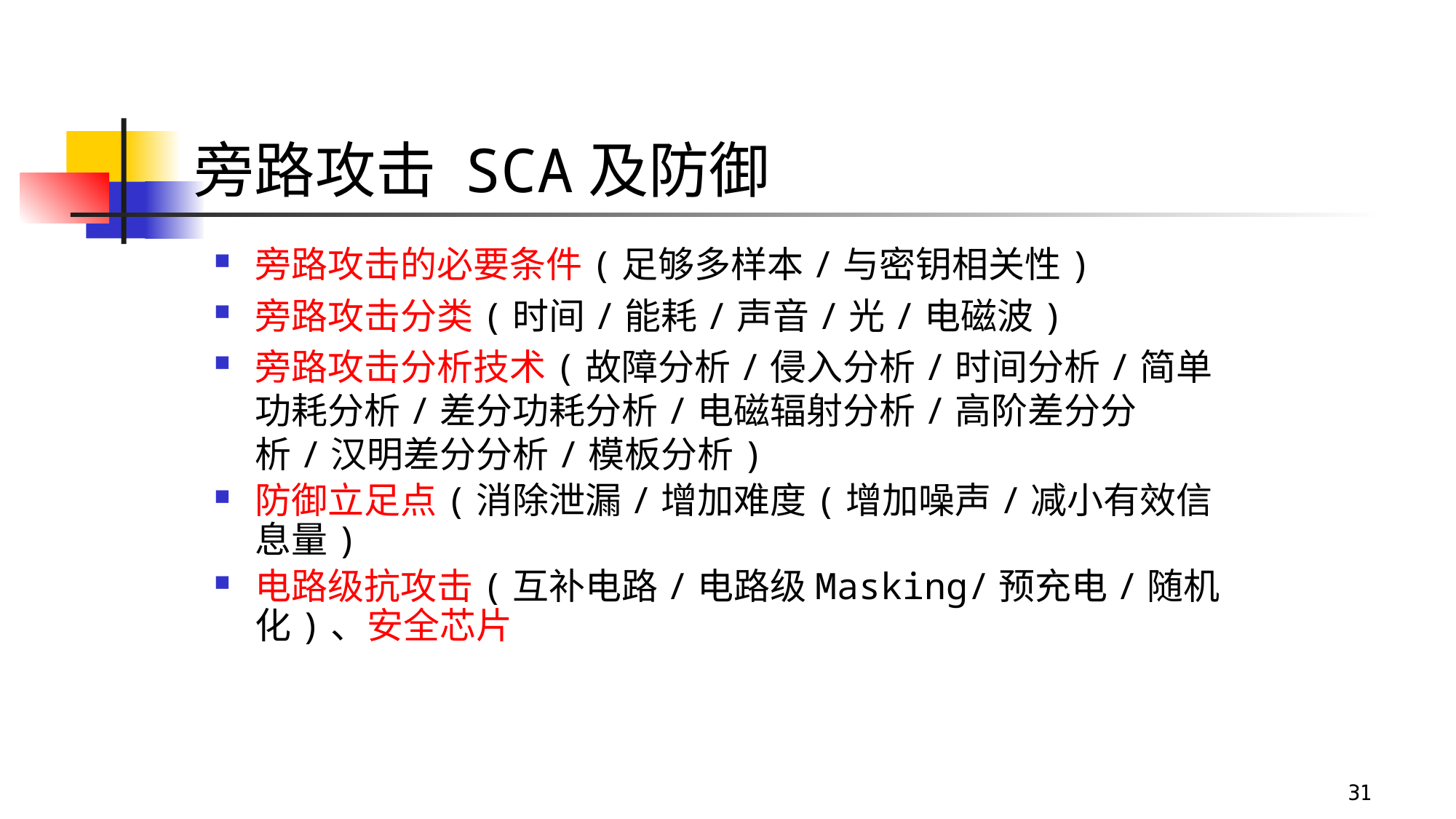

# 旁路攻击 SCA及防御
旁路攻击的必要条件(足够多样本/与密钥相关性)
旁路攻击分类(时间/能耗/声音/光/电磁波)
旁路攻击分析技术(故障分析/侵入分析/时间分析/简单功耗分析/差分功耗分析/电磁辐射分析/高阶差分分析/汉明差分分析/模板分析)
防御立足点(消除泄漏/增加难度(增加噪声/减小有效信息量)
电路级抗攻击(互补电路/电路级Masking/预充电/随机化)、安全芯片
31